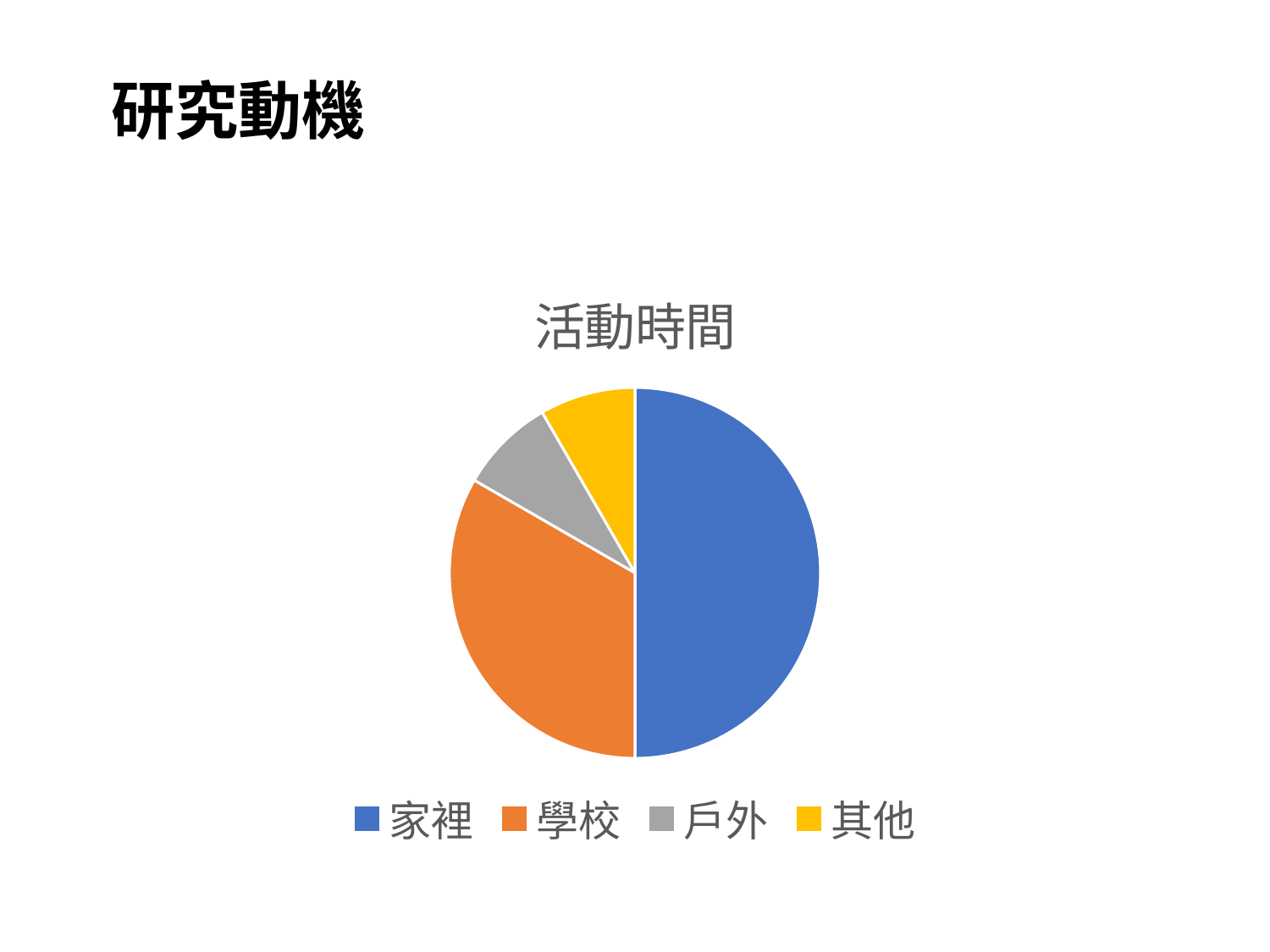

研究動機

### Chart:

| Category | 活動時間 |
|---|---|
| 家裡 | 12.0 |
| 學校 | 8.0 |
| 戶外 | 2.0 |
| 其他 | 2.0 |